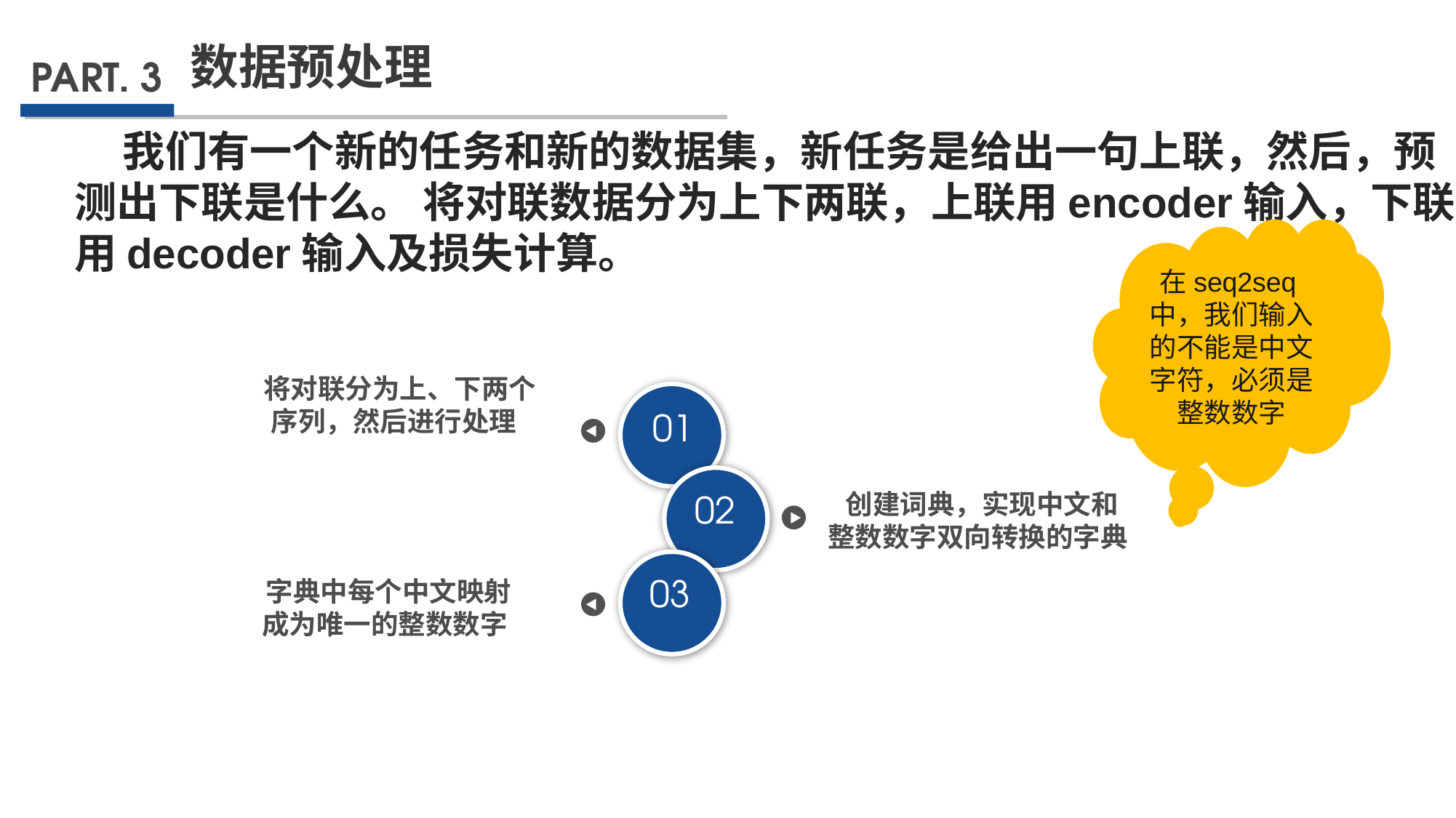

数据预处理

PART. 3

    我们有一个新的任务和新的数据集，新任务是给出一句上联，然后，预测出下联是什么。 将对联数据分为上下两联，上联用encoder输入，下联用decoder输入及损失计算。
在seq2seq中，我们输入的不能是中文字符，必须是整数数字
 将对联分为上、下两个序列，然后进行处理

01

02
 创建词典，实现中文和整数数字双向转换的字典

03
 字典中每个中文映射成为唯一的整数数字

04